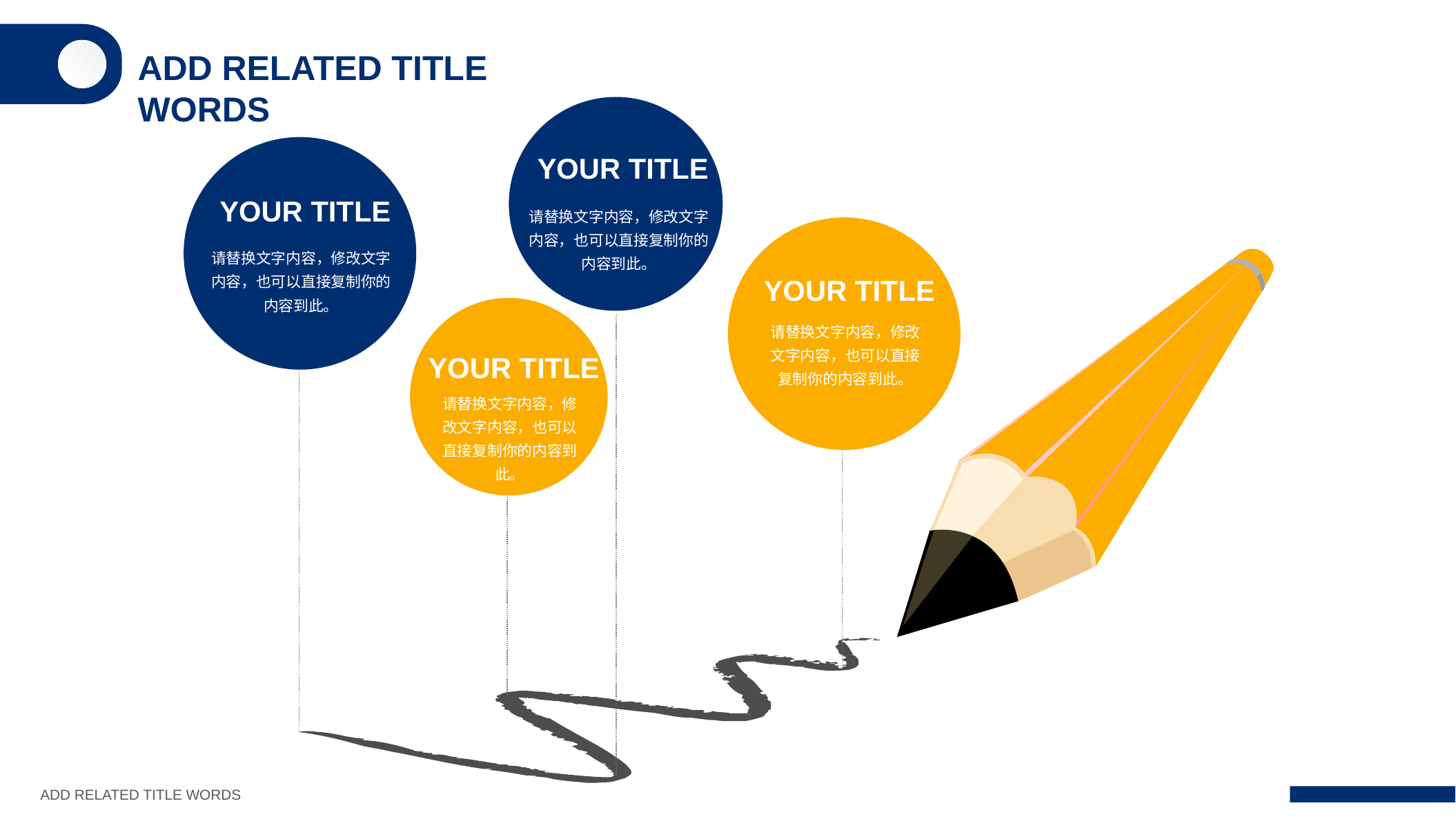

ADD RELATED TITLE WORDS

 YOUR TITLE
 YOUR TITLE
请替换文字内容，修改文字内容，也可以直接复制你的内容到此。

请替换文字内容，修改文字内容，也可以直接复制你的内容到此。

 YOUR TITLE

请替换文字内容，修改文字内容，也可以直接复制你的内容到此。
 YOUR TITLE
请替换文字内容，修改文字内容，也可以直接复制你的内容到此。

ADD RELATED TITLE WORDS